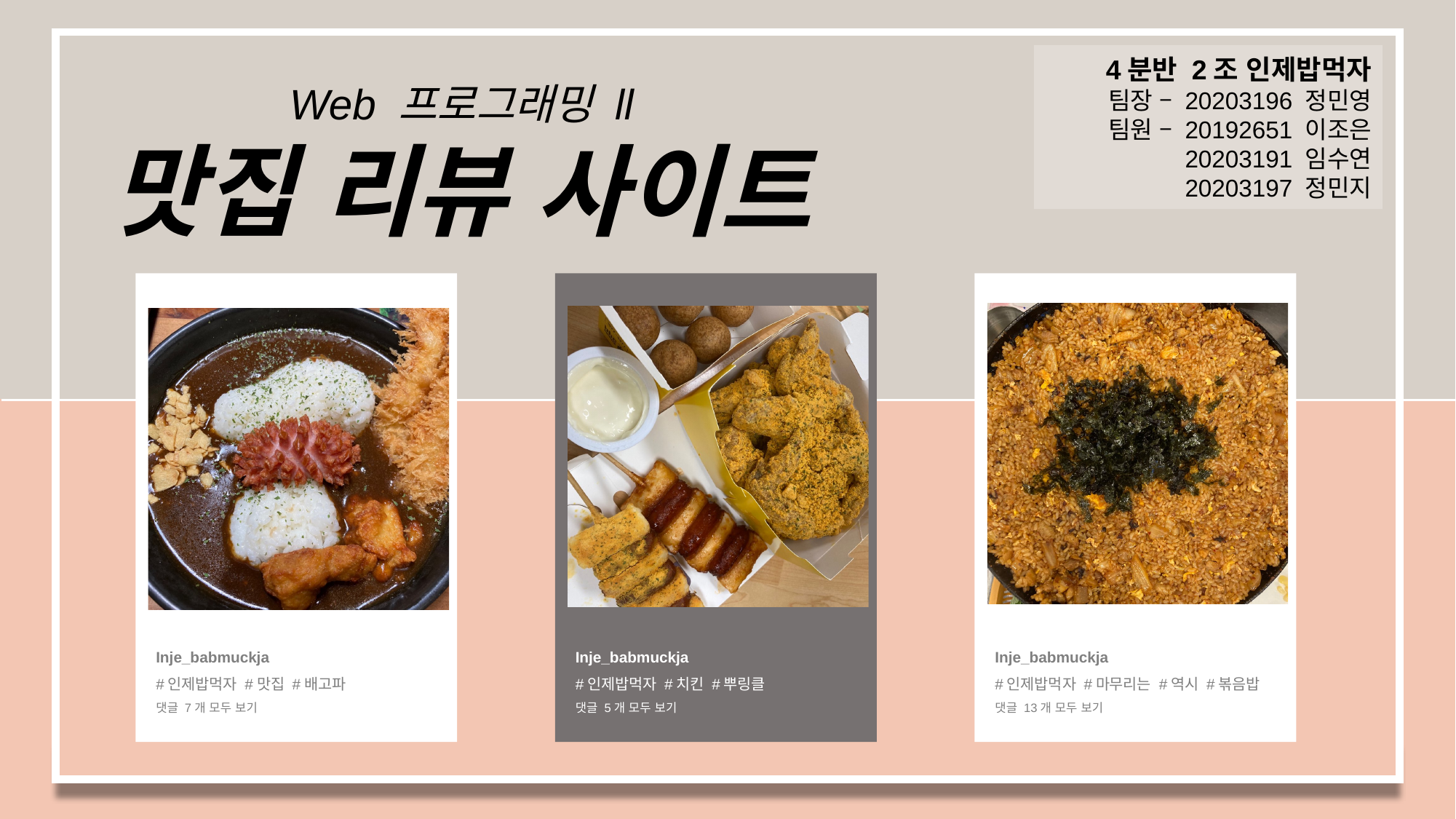

4분반 2조 인제밥먹자
팀장 – 20203196 정민영
팀원 – 20192651 이조은
         20203191 임수연
         20203197 정민지
Web 프로그래밍 ll
맛집 리뷰 사이트

Inje_babmuckja
#인제밥먹자 #맛집 #배고파
댓글 7개 모두 보기
Inje_babmuckja
#인제밥먹자 #치킨 #뿌링클
댓글 5개 모두 보기
Inje_babmuckja
#인제밥먹자 #마무리는 #역시 #볶음밥
댓글 13개 모두 보기